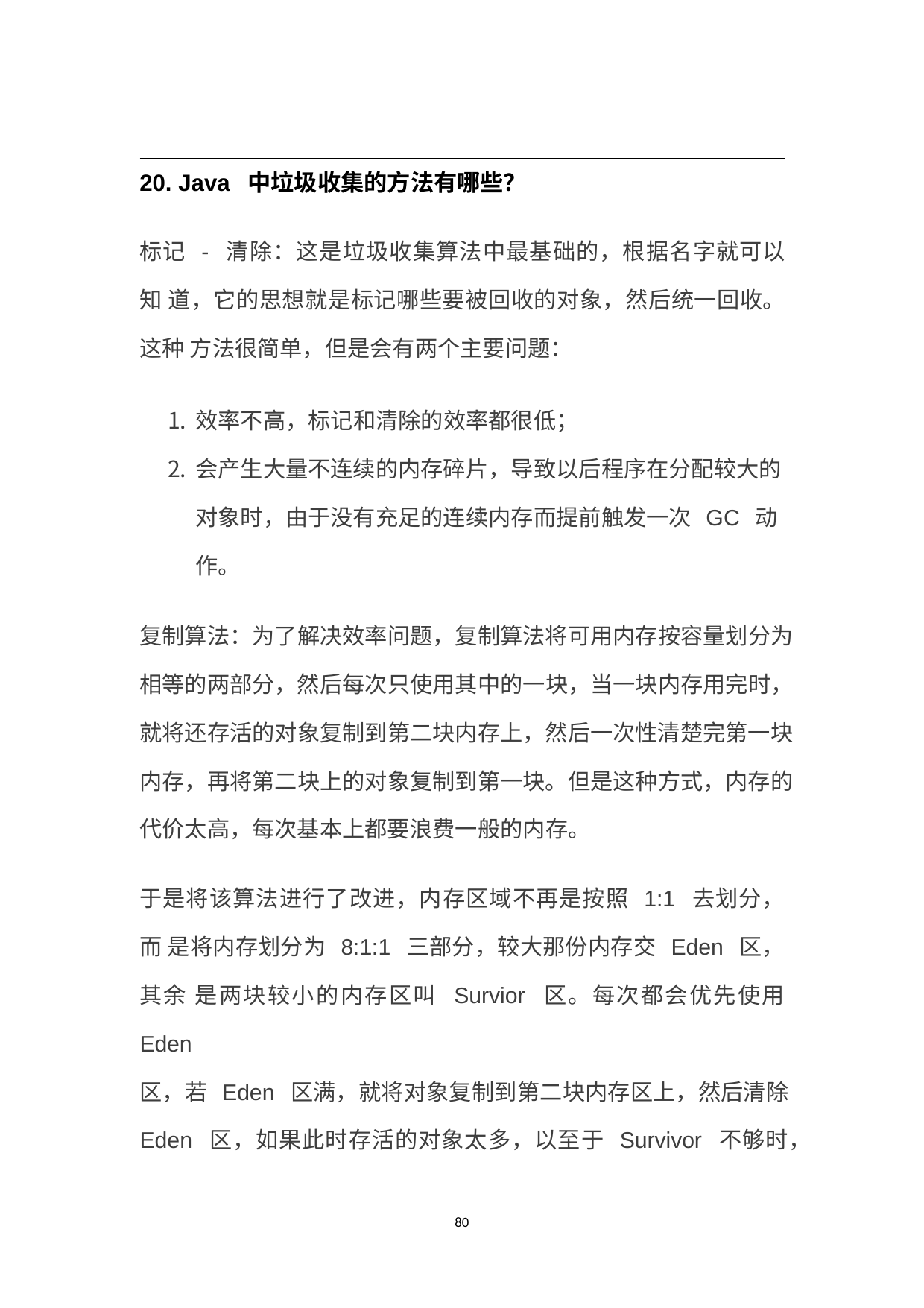

Java 中垃圾收集的方法有哪些？
标记 - 清除：这是垃圾收集算法中最基础的，根据名字就可以知 道，它的思想就是标记哪些要被回收的对象，然后统一回收。这种 方法很简单，但是会有两个主要问题：

效率不高，标记和清除的效率都很低；
会产生大量不连续的内存碎片，导致以后程序在分配较大的 对象时，由于没有充足的连续内存而提前触发一次 GC 动 作。
复制算法：为了解决效率问题，复制算法将可用内存按容量划分为 相等的两部分，然后每次只使用其中的一块，当一块内存用完时， 就将还存活的对象复制到第二块内存上，然后一次性清楚完第一块 内存，再将第二块上的对象复制到第一块。但是这种方式，内存的 代价太高，每次基本上都要浪费一般的内存。
于是将该算法进行了改进，内存区域不再是按照 1:1 去划分，而 是将内存划分为 8:1:1 三部分，较大那份内存交 Eden 区，其余 是两块较小的内存区叫 Survior 区。每次都会优先使用 Eden
区，若 Eden 区满，就将对象复制到第二块内存区上，然后清除 Eden 区，如果此时存活的对象太多，以至于 Survivor 不够时，
80